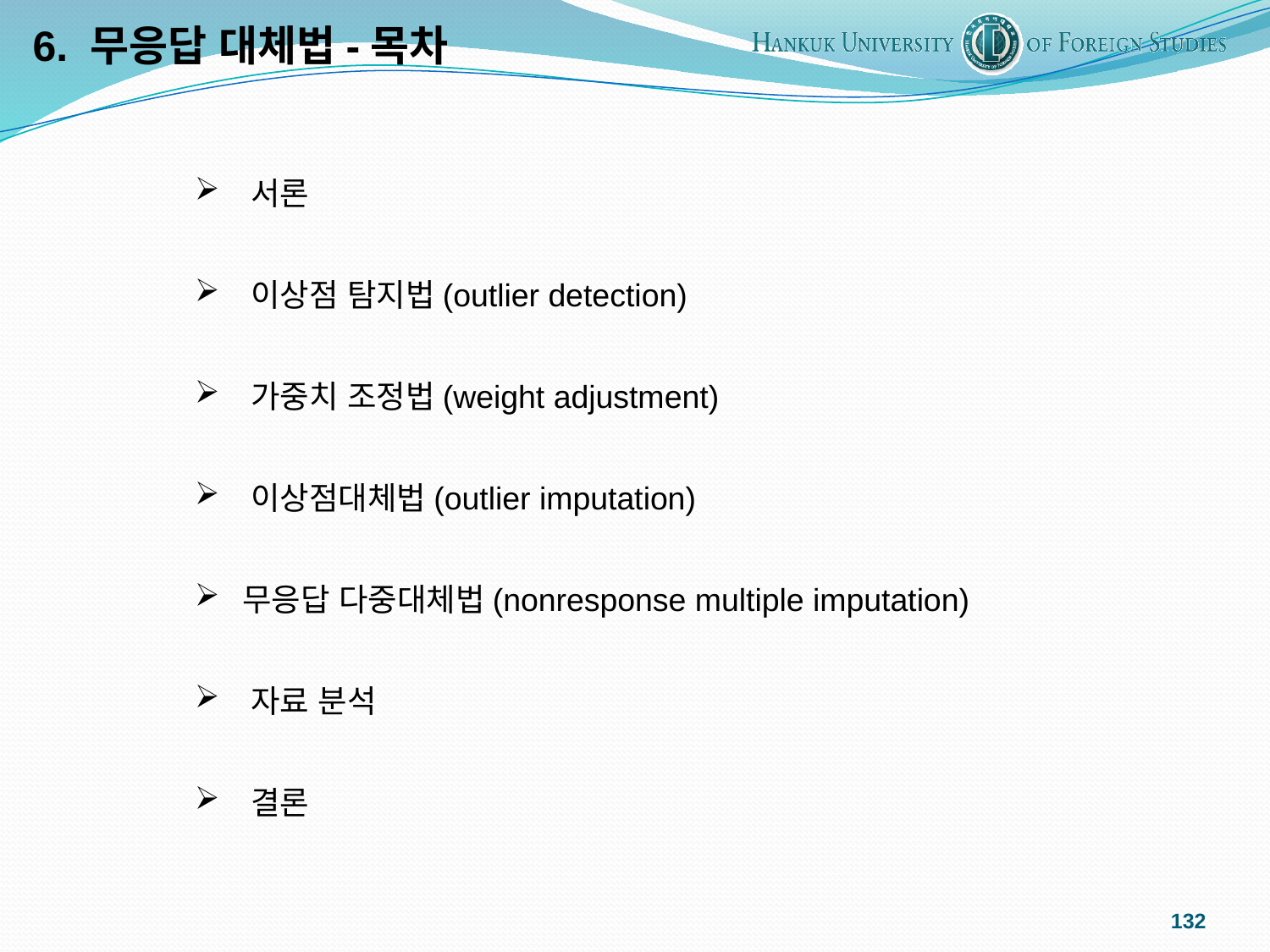

6. 무응답 대체법-목차
 서론

 이상점 탐지법(outlier detection)

 가중치 조정법(weight adjustment)

 이상점대체법(outlier imputation)

무응답 다중대체법(nonresponse multiple imputation)

 자료 분석

 결론
132